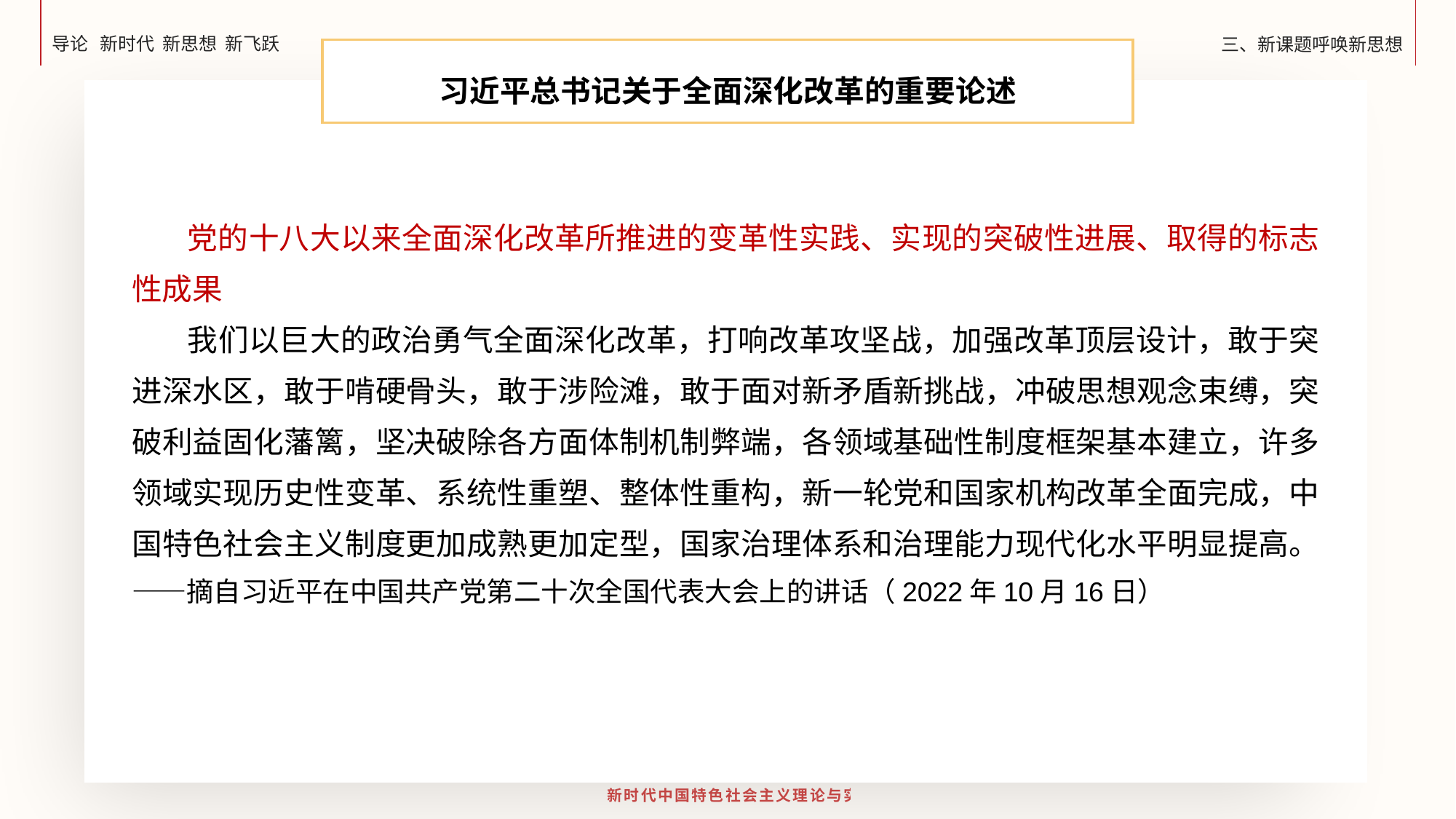

习近平总书记关于全面深化改革的重要论述

党的十八大以来全面深化改革所推进的变革性实践、实现的突破性进展、取得的标志性成果
我们以巨大的政治勇气全面深化改革，打响改革攻坚战，加强改革顶层设计，敢于突进深水区，敢于啃硬骨头，敢于涉险滩，敢于面对新矛盾新挑战，冲破思想观念束缚，突破利益固化藩篱，坚决破除各方面体制机制弊端，各领域基础性制度框架基本建立，许多领域实现历史性变革、系统性重塑、整体性重构，新一轮党和国家机构改革全面完成，中国特色社会主义制度更加成熟更加定型，国家治理体系和治理能力现代化水平明显提高。——摘自习近平在中国共产党第二十次全国代表大会上的讲话（2022年10月16日）